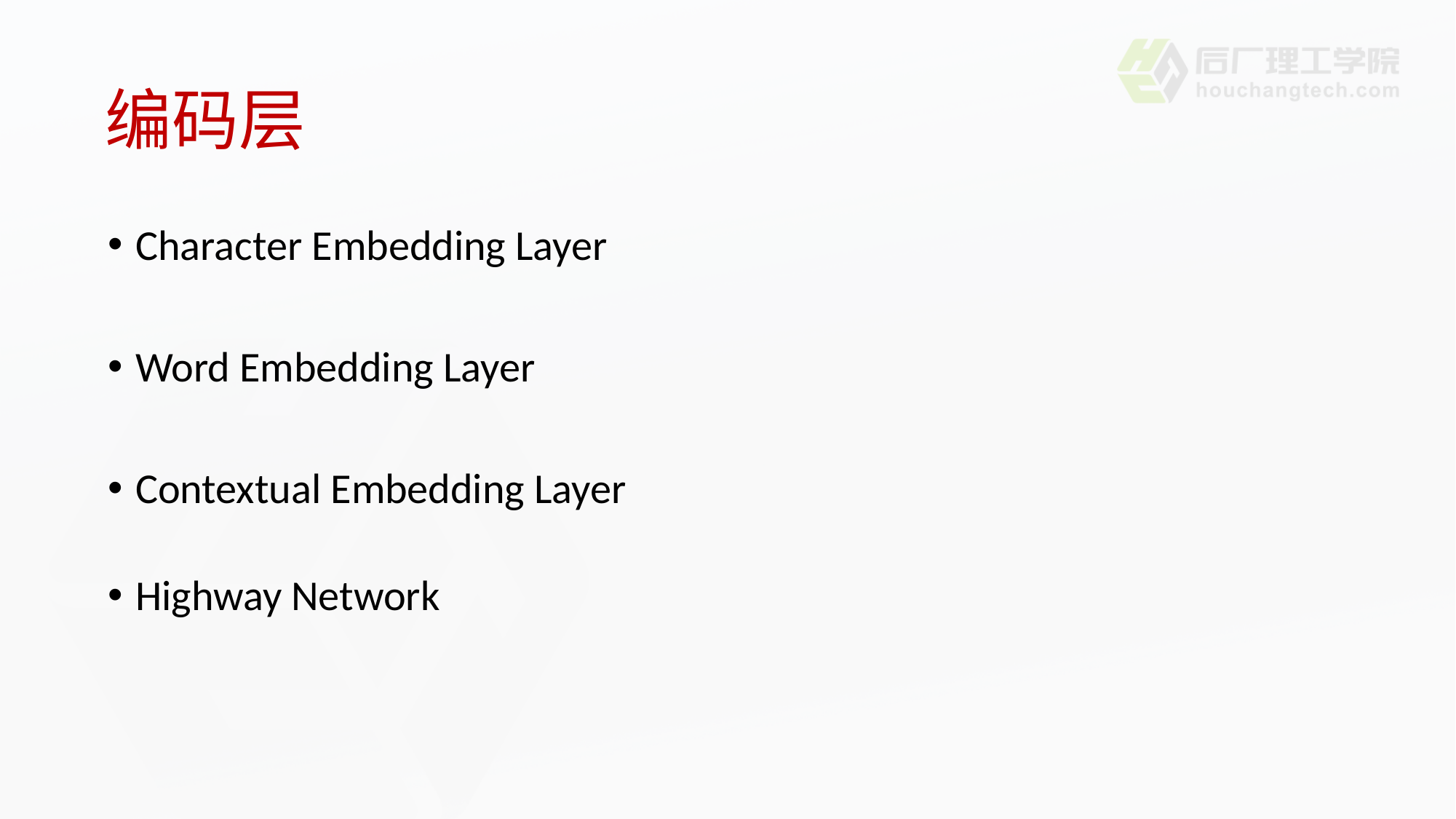

# 编码层
Character Embedding Layer

Word Embedding Layer

Contextual Embedding Layer
Highway Network